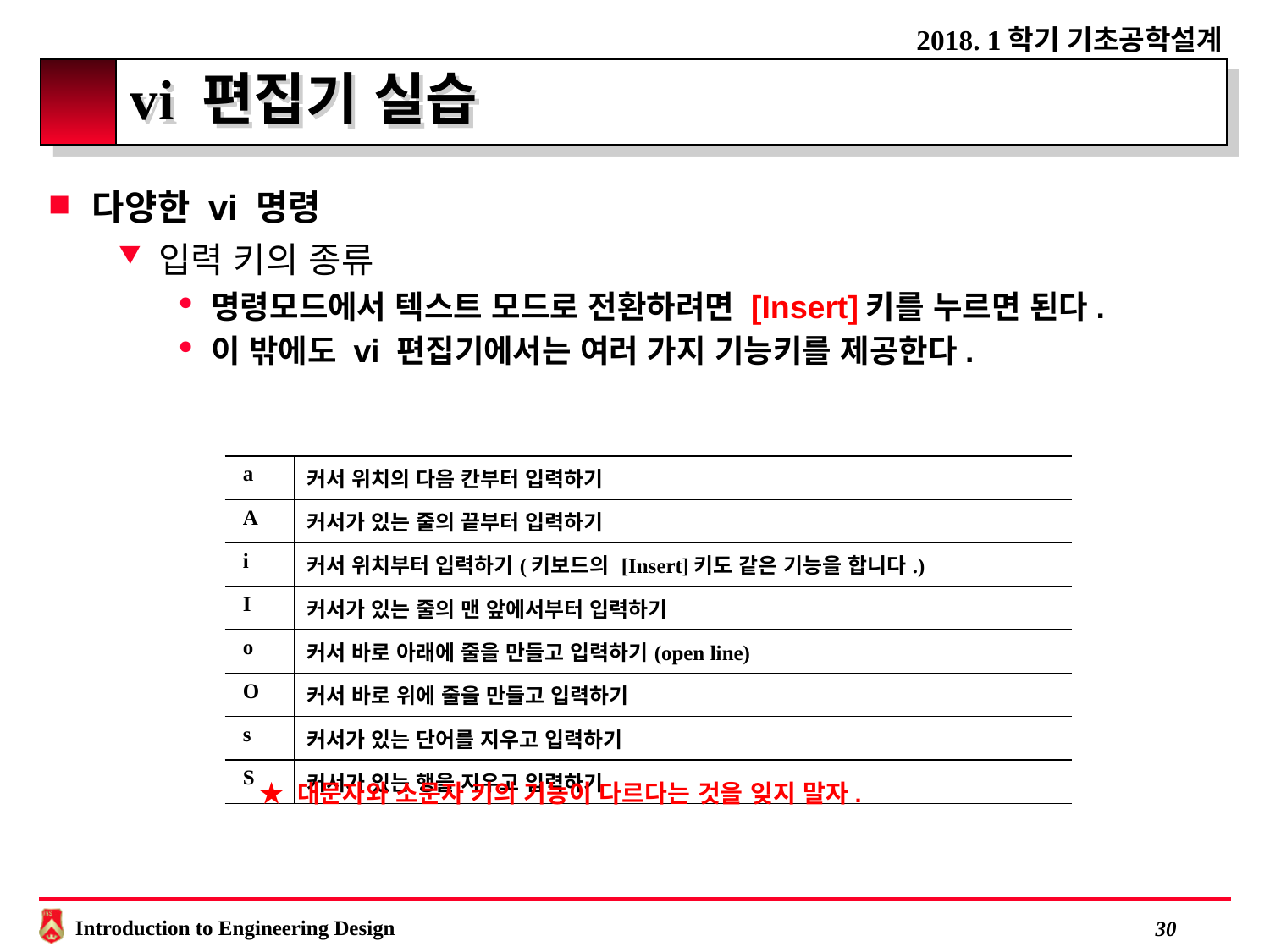

# vi 편집기 실습
다양한 vi 명령
입력 키의 종류
명령모드에서 텍스트 모드로 전환하려면 [Insert]키를 누르면 된다.
이 밖에도 vi 편집기에서는 여러 가지 기능키를 제공한다.

| a | 커서 위치의 다음 칸부터 입력하기 |
| --- | --- |
| A | 커서가 있는 줄의 끝부터 입력하기 |
| i | 커서 위치부터 입력하기(키보드의 [Insert]키도 같은 기능을 합니다.) |
| I | 커서가 있는 줄의 맨 앞에서부터 입력하기 |
| o | 커서 바로 아래에 줄을 만들고 입력하기(open line) |
| O | 커서 바로 위에 줄을 만들고 입력하기 |
| s | 커서가 있는 단어를 지우고 입력하기 |
| S | 커서가 있는 행을 지우고 입력하기 |
★ 대문자와 소문자 키의 기능이 다르다는 것을 잊지 말자.

 30